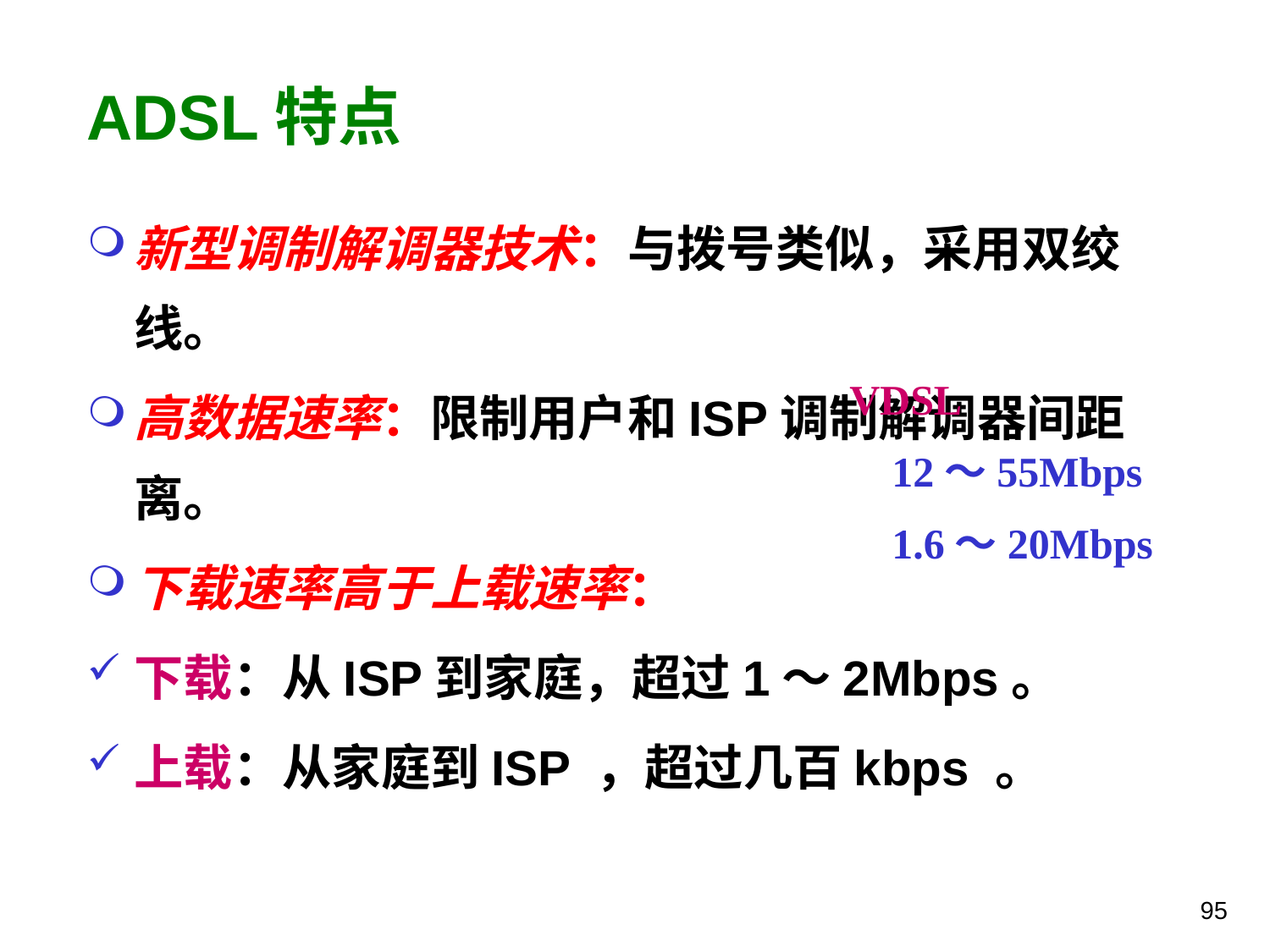

# ADSL特点
新型调制解调器技术：与拨号类似，采用双绞线。
高数据速率：限制用户和ISP调制解调器间距离。
下载速率高于上载速率：
下载：从ISP到家庭，超过1～2Mbps。
上载：从家庭到ISP ，超过几百kbps 。
VDSL
    12～55Mbps
    1.6～20Mbps
95